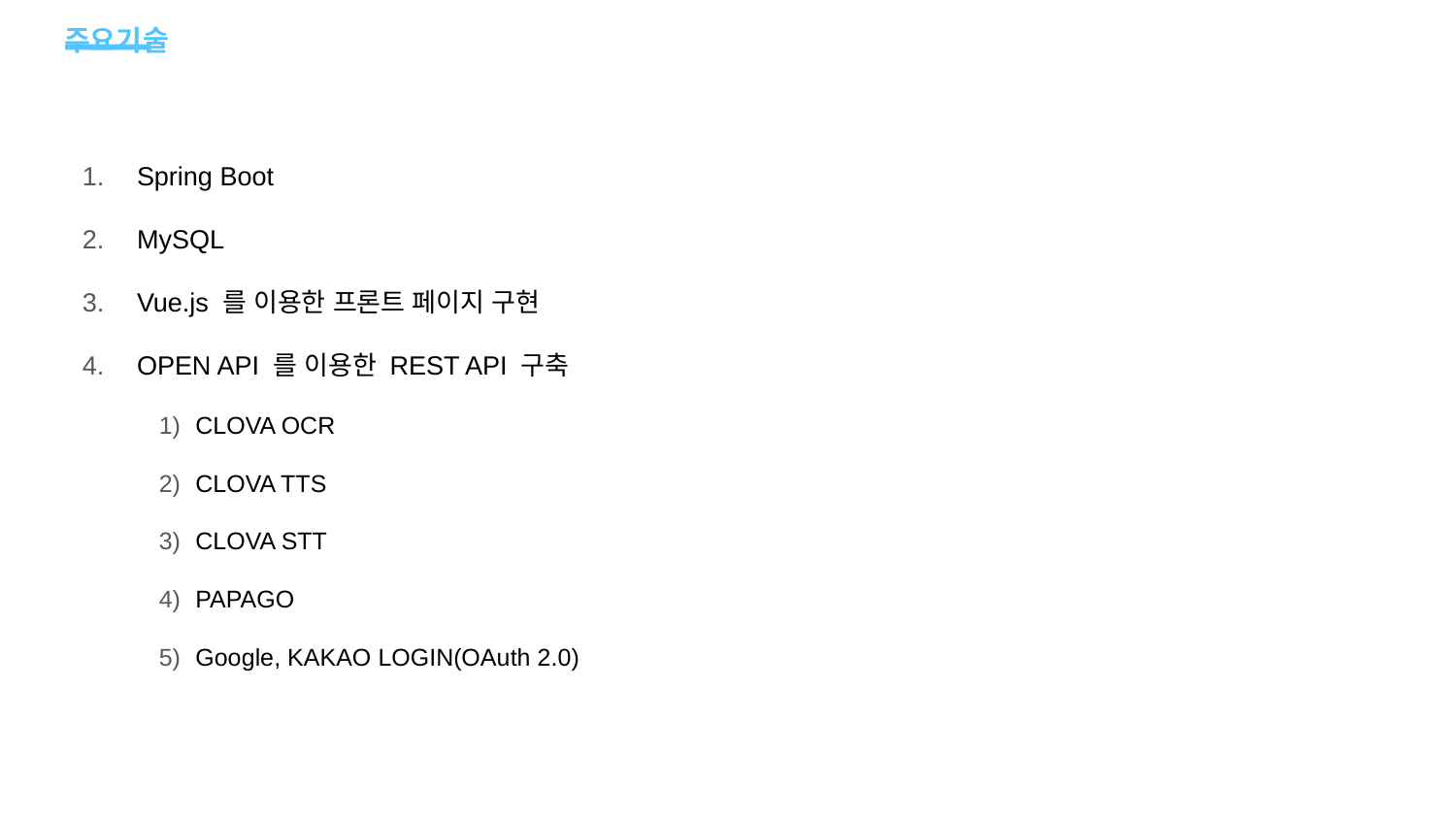

# 주요기술

Spring Boot
MySQL
Vue.js 를 이용한 프론트 페이지 구현
OPEN API 를 이용한 REST API 구축
CLOVA OCR
CLOVA TTS
CLOVA STT
PAPAGO
Google, KAKAO LOGIN(OAuth 2.0)